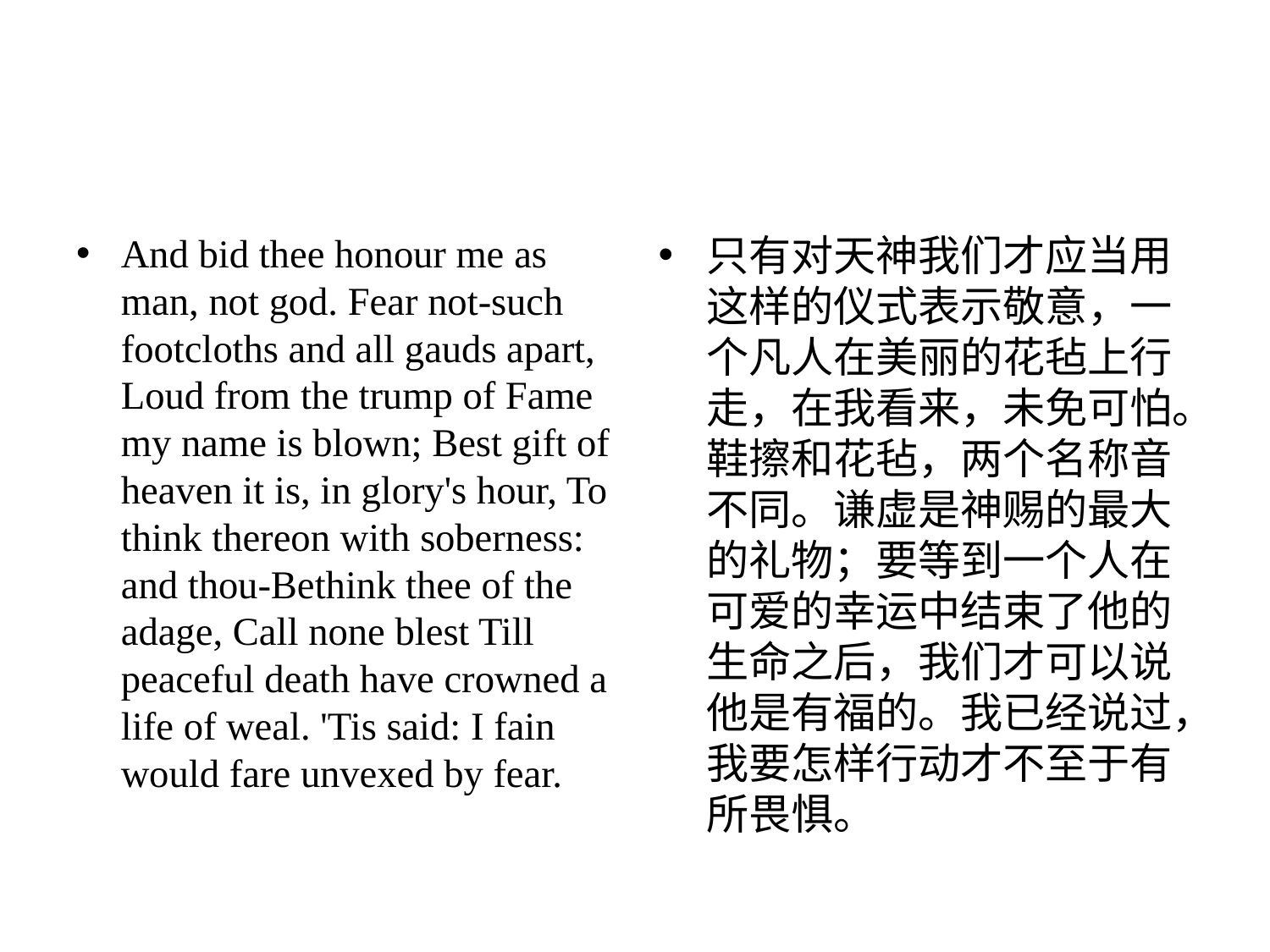

#
And bid thee honour me as man, not god. Fear not-such footcloths and all gauds apart, Loud from the trump of Fame my name is blown; Best gift of heaven it is, in glory's hour, To think thereon with soberness: and thou-Bethink thee of the adage, Call none blest Till peaceful death have crowned a life of weal. 'Tis said: I fain would fare unvexed by fear.
只有对天神我们才应当用这样的仪式表示敬意，一个凡人在美丽的花毡上行走，在我看来，未免可怕。鞋擦和花毡，两个名称音不同。谦虚是神赐的最大的礼物；要等到一个人在可爱的幸运中结束了他的生命之后，我们才可以说他是有福的。我已经说过，我要怎样行动才不至于有所畏惧。